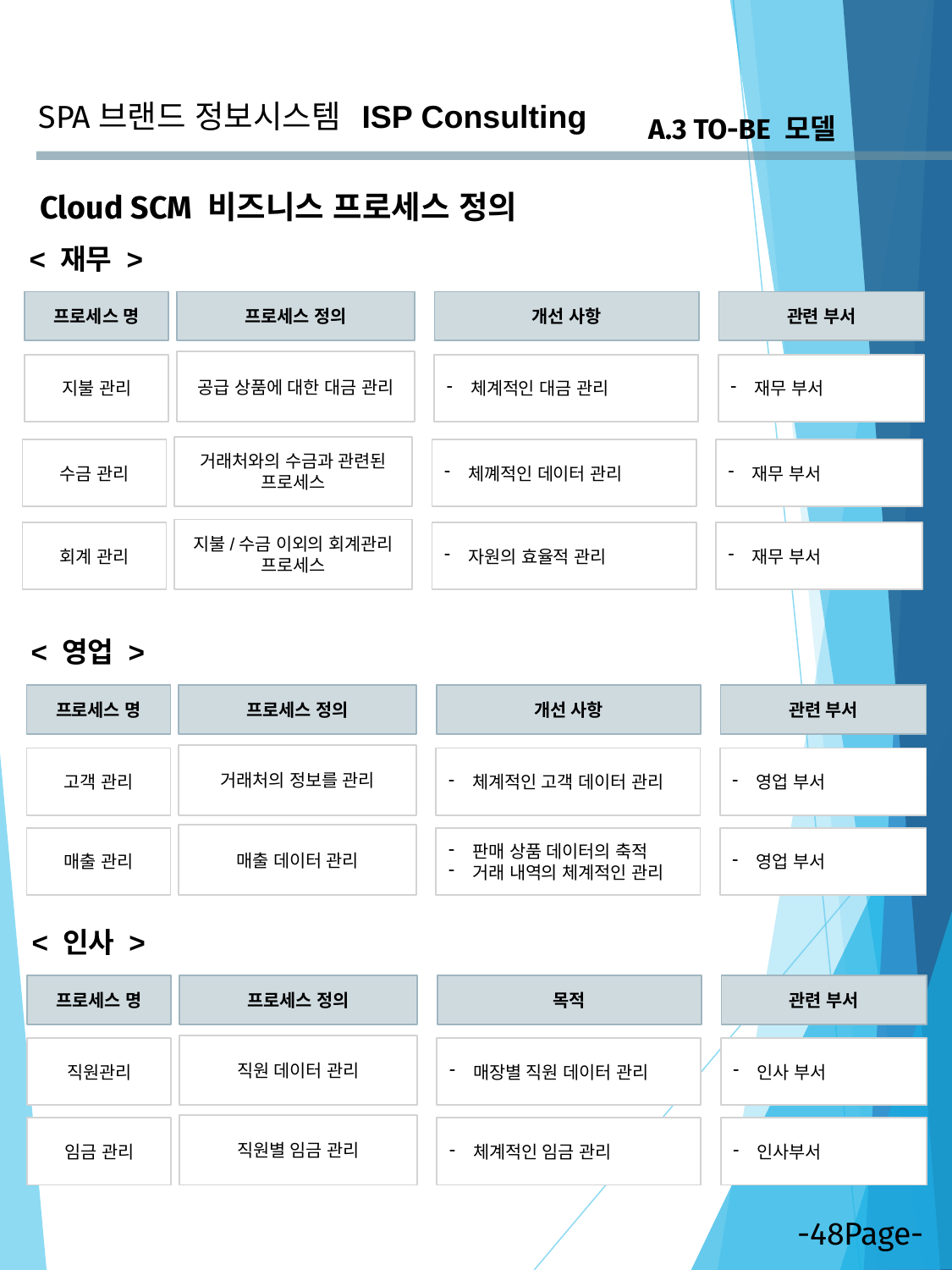

SPA브랜드 정보시스템
ISP Consulting
A.3 TO-BE 모델
Cloud SCM 비즈니스 프로세스 정의
< 재무 >
프로세스 정의
관련 부서
프로세스 명
개선 사항
공급 상품에 대한 대금 관리
체계적인 대금 관리
재무 부서
지불 관리
거래처와의 수금과 관련된 프로세스
체꼐적인 데이터 관리
재무 부서
수금 관리
지불/수금 이외의 회계관리 프로세스
자원의 효율적 관리
재무 부서
회계 관리
< 영업 >
프로세스 정의
관련 부서
프로세스 명
개선 사항
거래처의 정보를 관리
체계적인 고객 데이터 관리
영업 부서
고객 관리
매출 데이터 관리
판매 상품 데이터의 축적
거래 내역의 체계적인 관리
영업 부서
매출 관리
< 인사 >
프로세스 정의
관련 부서
프로세스 명
목적
직원 데이터 관리
매장별 직원 데이터 관리
인사 부서
직원관리
직원별 임금 관리
체계적인 임금 관리
인사부서
임금 관리
-48Page-